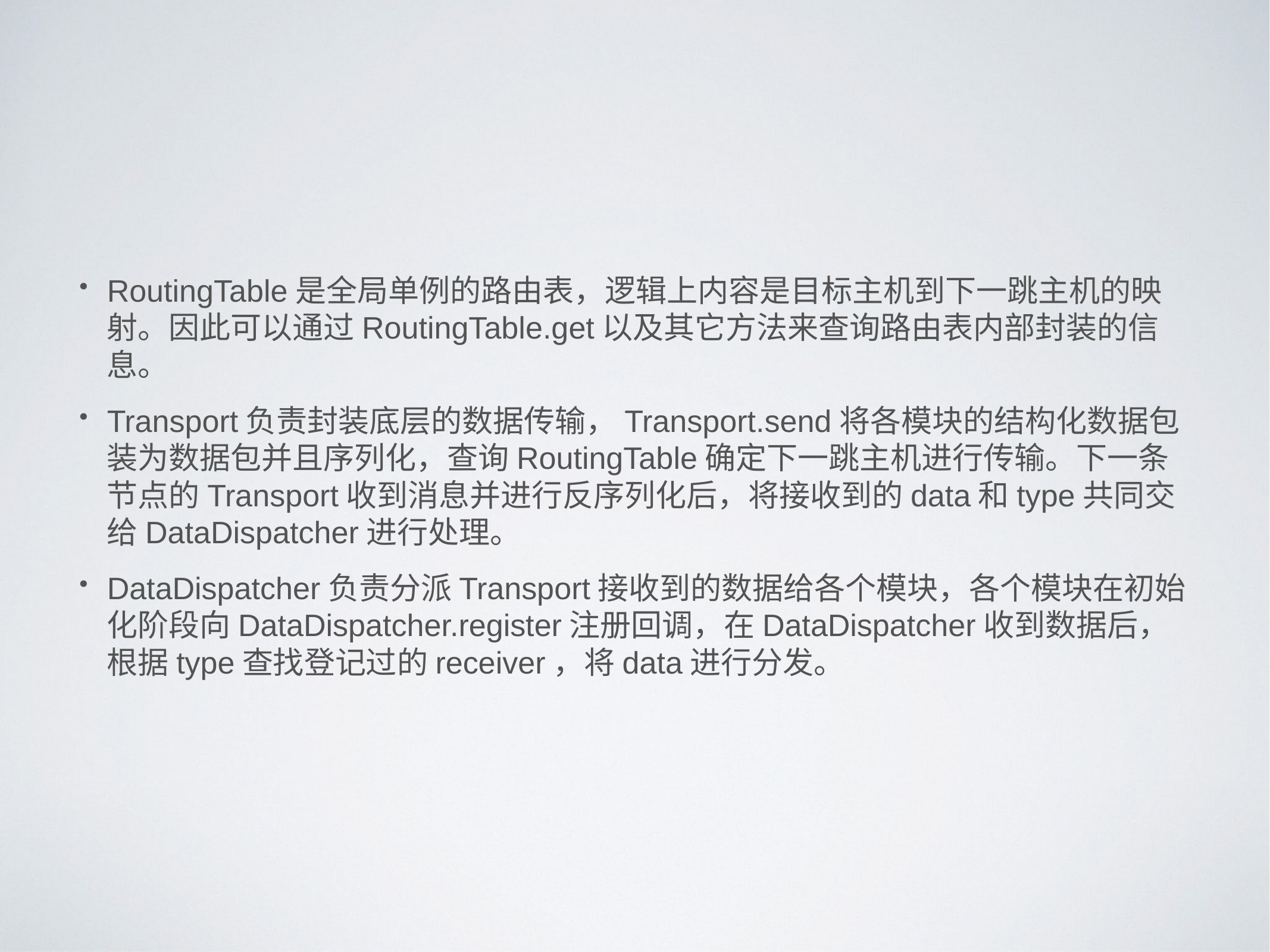

RoutingTable是全局单例的路由表，逻辑上内容是目标主机到下一跳主机的映射。因此可以通过RoutingTable.get以及其它方法来查询路由表内部封装的信息。
Transport负责封装底层的数据传输，Transport.send将各模块的结构化数据包装为数据包并且序列化，查询RoutingTable确定下一跳主机进行传输。下一条节点的Transport收到消息并进行反序列化后，将接收到的data和type共同交给DataDispatcher进行处理。
DataDispatcher负责分派Transport接收到的数据给各个模块，各个模块在初始化阶段向DataDispatcher.register注册回调，在DataDispatcher收到数据后，根据type查找登记过的receiver，将data进行分发。